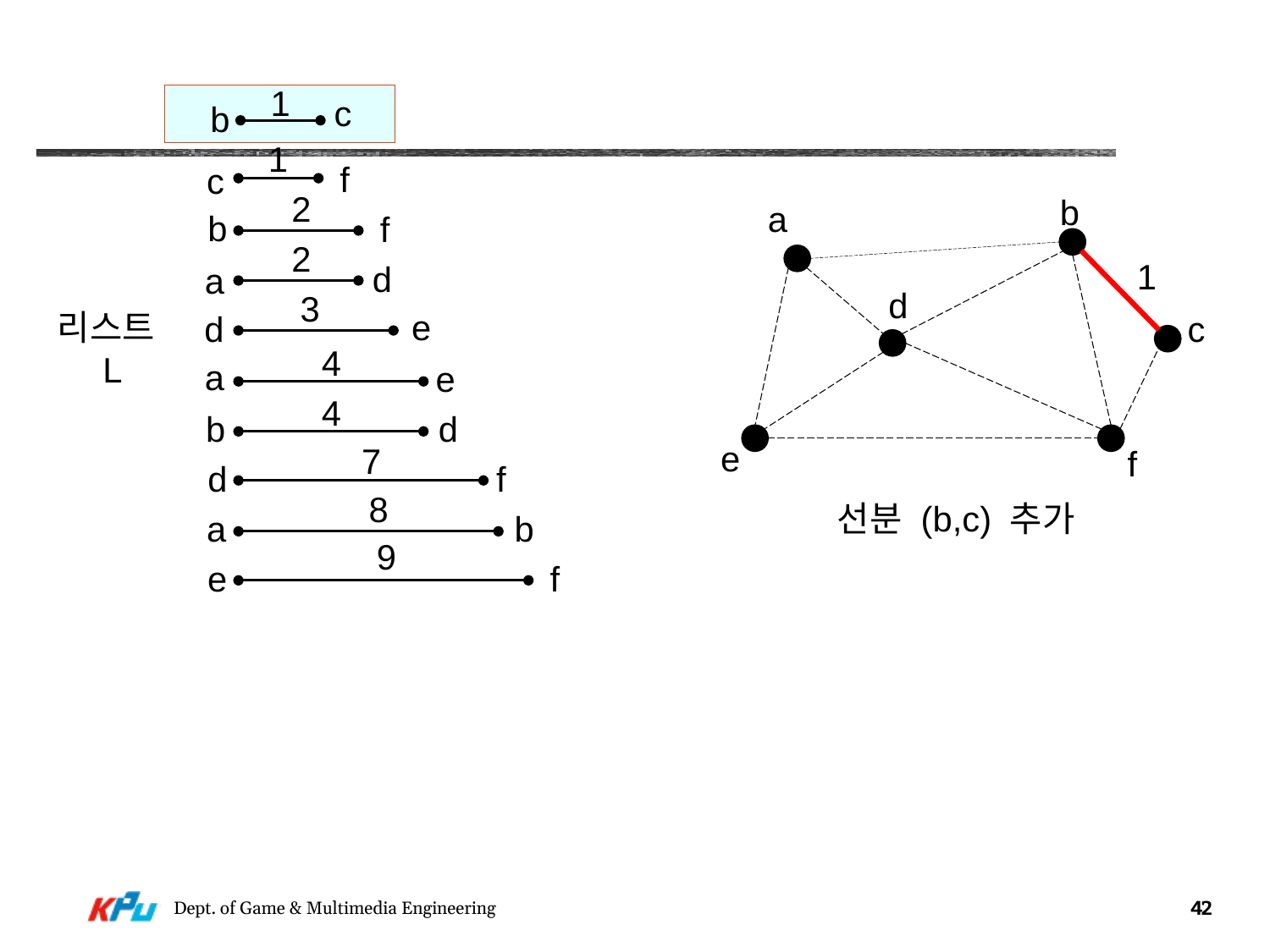

#
1

c
b
1
f
c

2
b
a
b
f

2

1
d
a
d
3
e
리스트
L
d
c

4
a
e
4
b
d

e
7
f
d
f
8
선분 (b,c) 추가
a
b
9
e
f
Dept. of Game & Multimedia Engineering
42